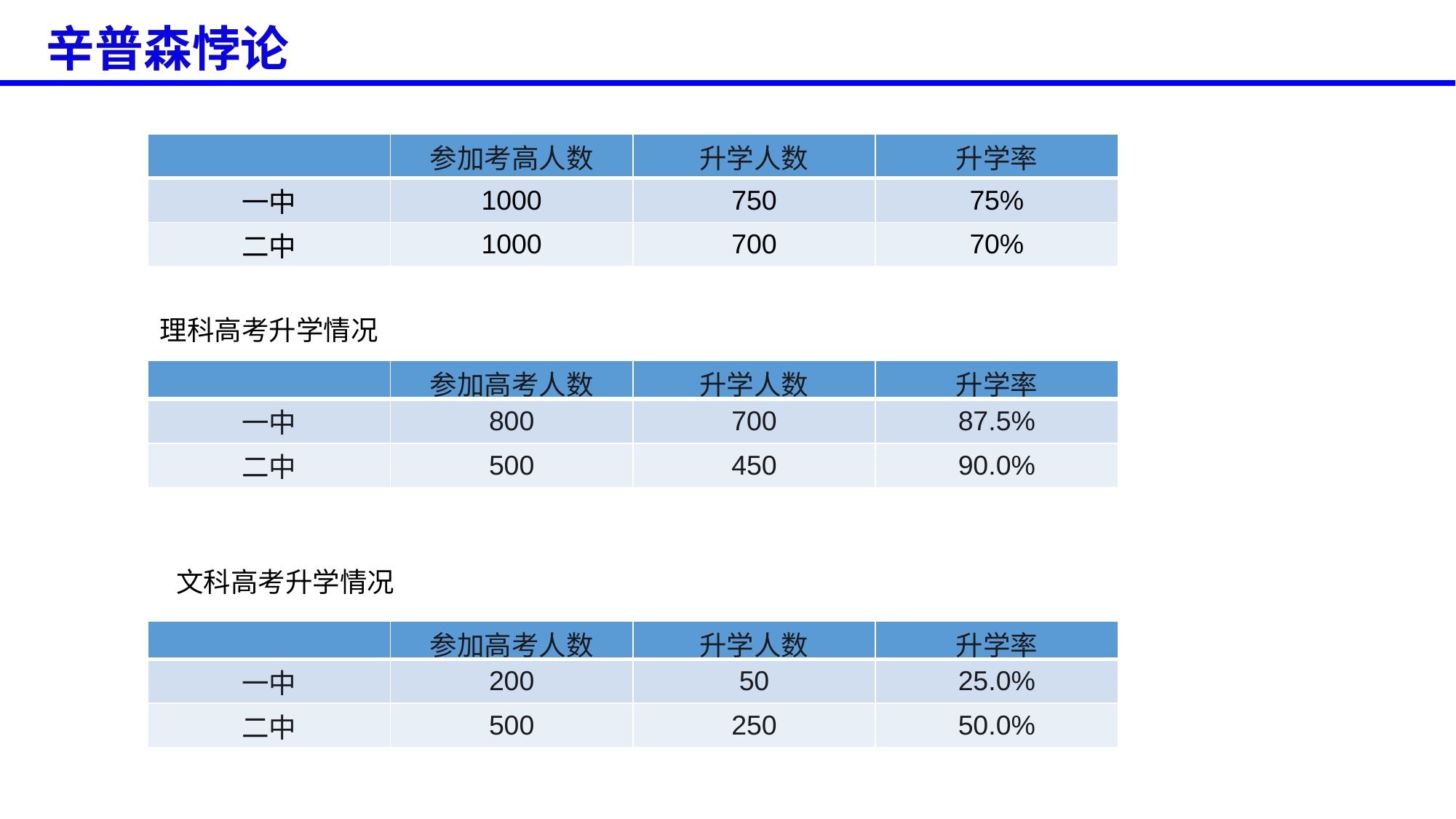

辛普森悖论
|  | 参加考高人数 | 升学人数 | 升学率 |
| --- | --- | --- | --- |
| 一中 | 1000 | 750 | 75% |
| 二中 | 1000 | 700 | 70% |
理科高考升学情况
|  | 参加高考人数 | 升学人数 | 升学率 |
| --- | --- | --- | --- |
| 一中 | 800 | 700 | 87.5% |
| 二中 | 500 | 450 | 90.0% |
文科高考升学情况
|  | 参加高考人数 | 升学人数 | 升学率 |
| --- | --- | --- | --- |
| 一中 | 200 | 50 | 25.0% |
| 二中 | 500 | 250 | 50.0% |